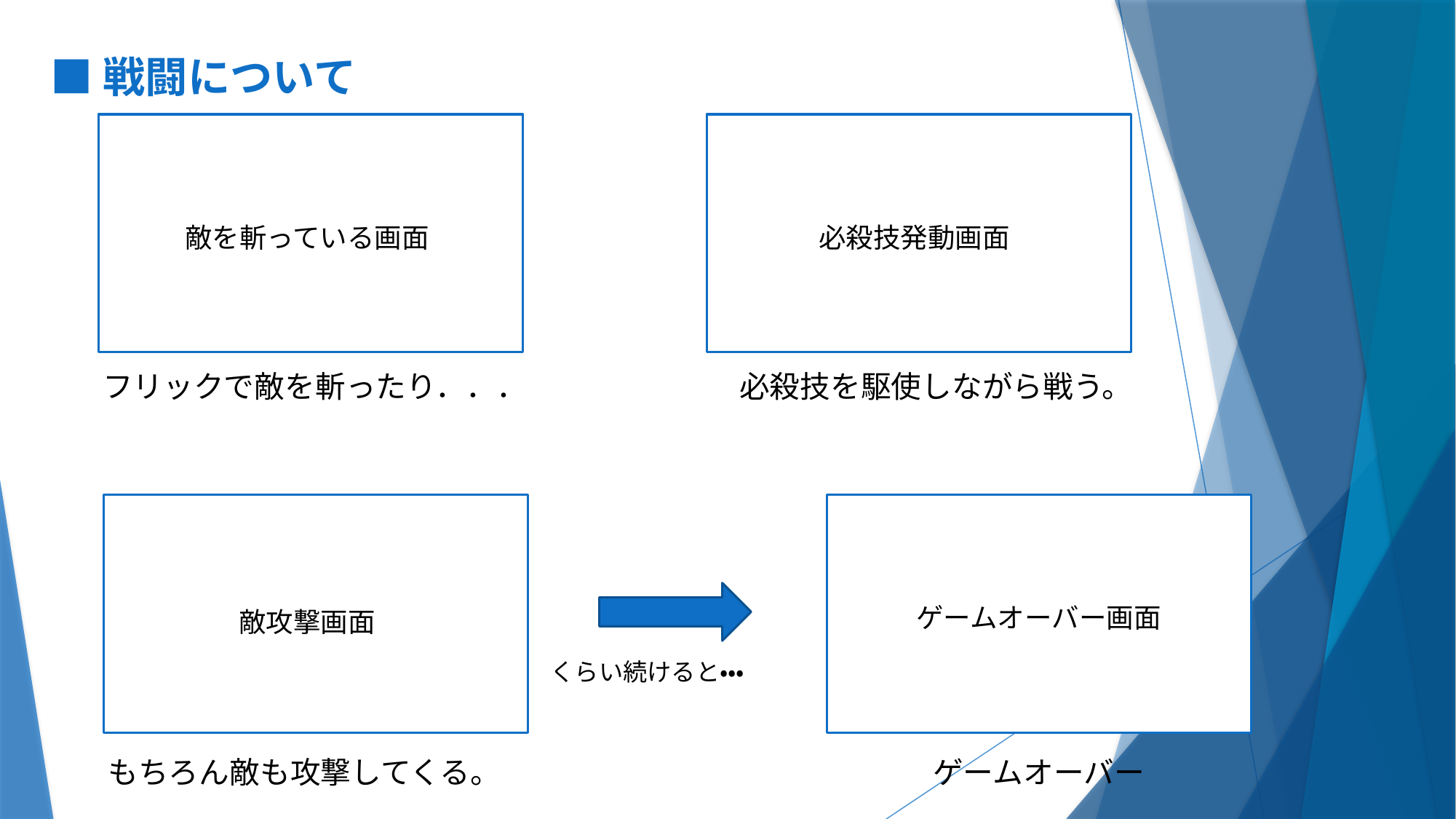

■戦闘について

敵を斬っている画面
必殺技発動画面
フリックで敵を斬ったり．．．
必殺技を駆使しながら戦う。

ゲームオーバー画面
敵攻撃画面
くらい続けると・・・
もちろん敵も攻撃してくる。
ゲームオーバー